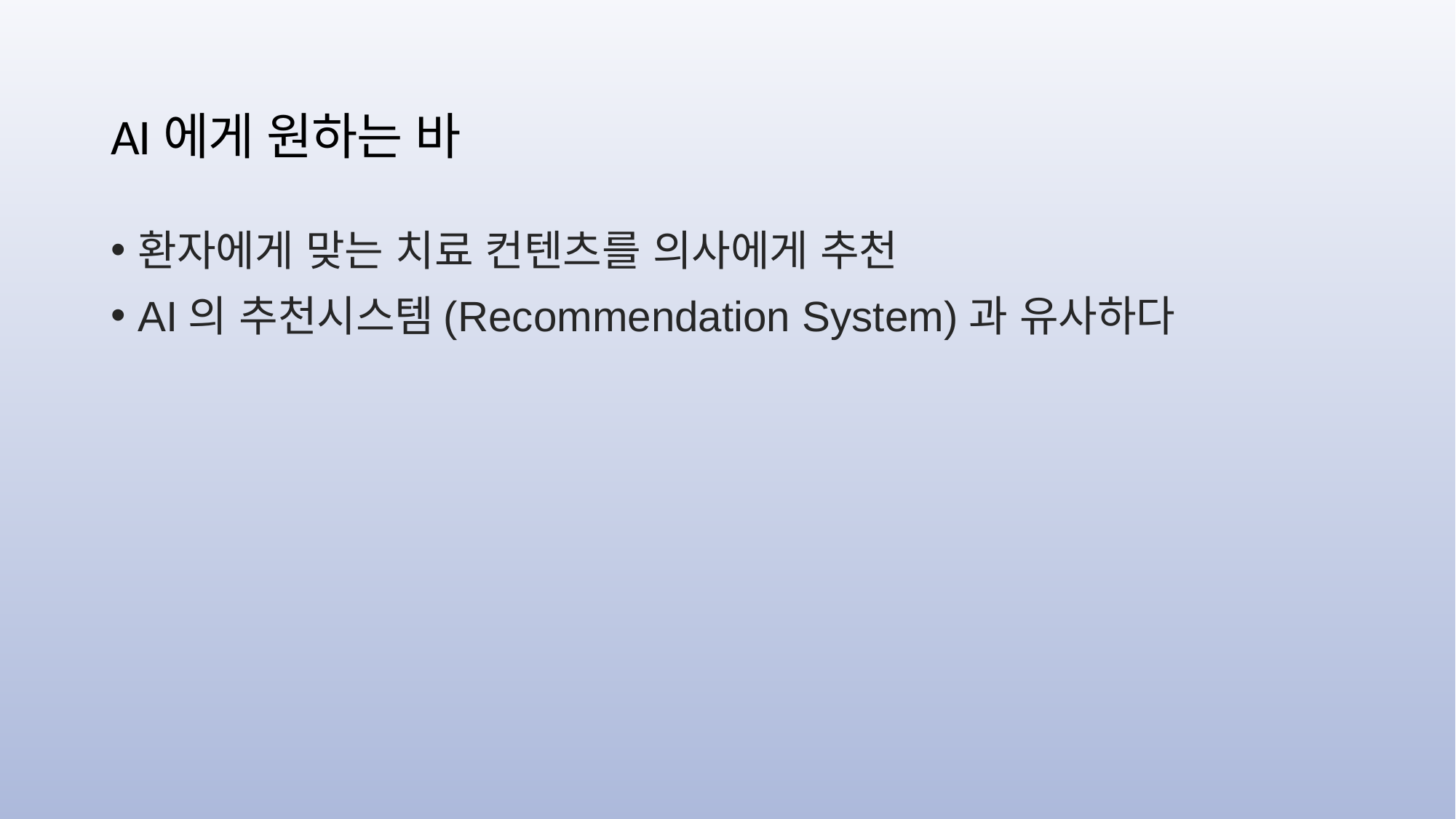

# AI에게 원하는 바
환자에게 맞는 치료 컨텐츠를 의사에게 추천
AI의 추천시스템(Recommendation System)과 유사하다